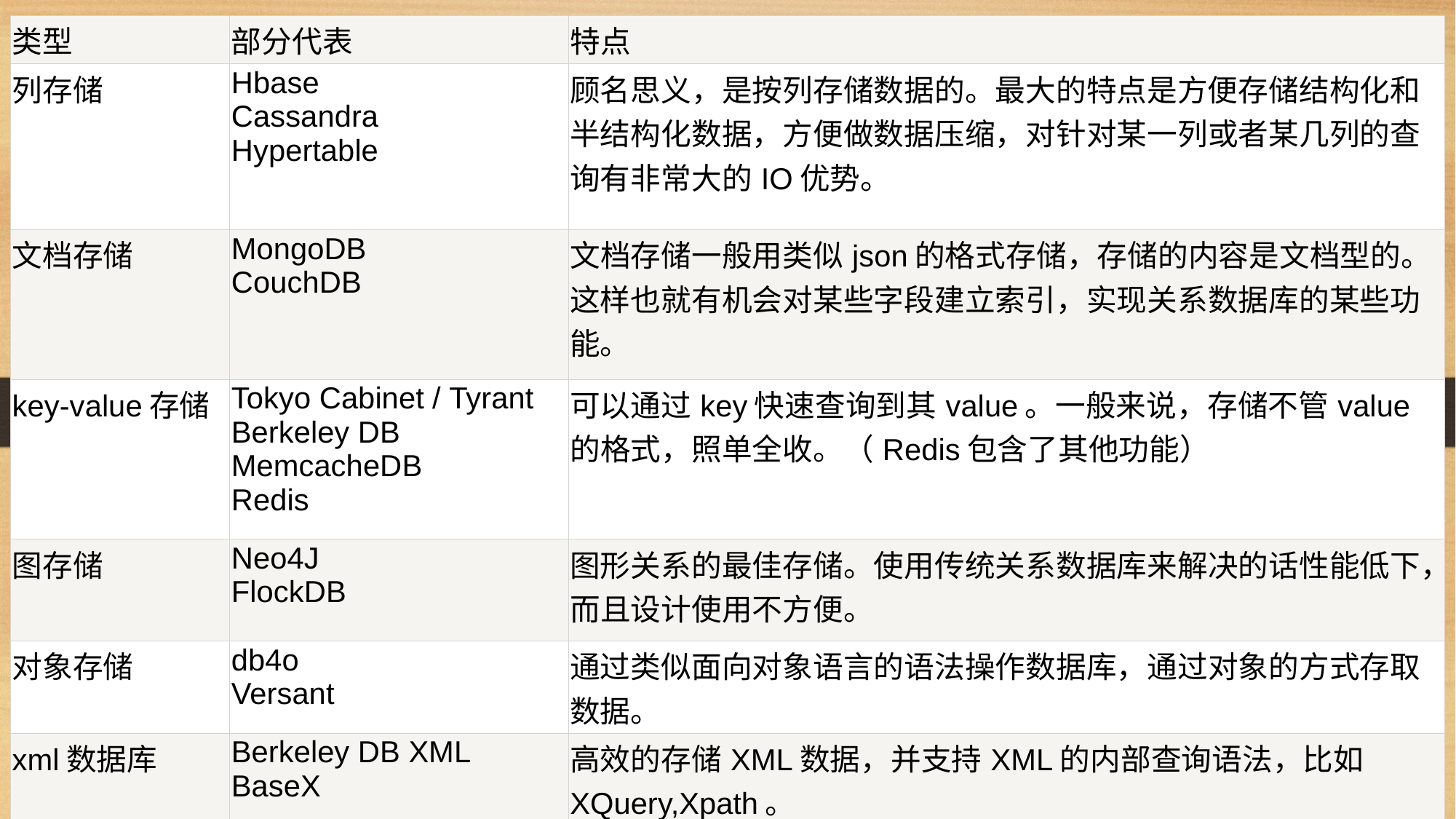

| 类型 | 部分代表 | 特点 |
| --- | --- | --- |
| 列存储 | Hbase Cassandra Hypertable | 顾名思义，是按列存储数据的。最大的特点是方便存储结构化和半结构化数据，方便做数据压缩，对针对某一列或者某几列的查询有非常大的IO优势。 |
| 文档存储 | MongoDB CouchDB | 文档存储一般用类似json的格式存储，存储的内容是文档型的。这样也就有机会对某些字段建立索引，实现关系数据库的某些功能。 |
| key-value存储 | Tokyo Cabinet / Tyrant Berkeley DB MemcacheDB Redis | 可以通过key快速查询到其value。一般来说，存储不管value的格式，照单全收。（Redis包含了其他功能） |
| 图存储 | Neo4J FlockDB | 图形关系的最佳存储。使用传统关系数据库来解决的话性能低下，而且设计使用不方便。 |
| 对象存储 | db4o Versant | 通过类似面向对象语言的语法操作数据库，通过对象的方式存取数据。 |
| xml数据库 | Berkeley DB XML BaseX | 高效的存储XML数据，并支持XML的内部查询语法，比如XQuery,Xpath。 |
#